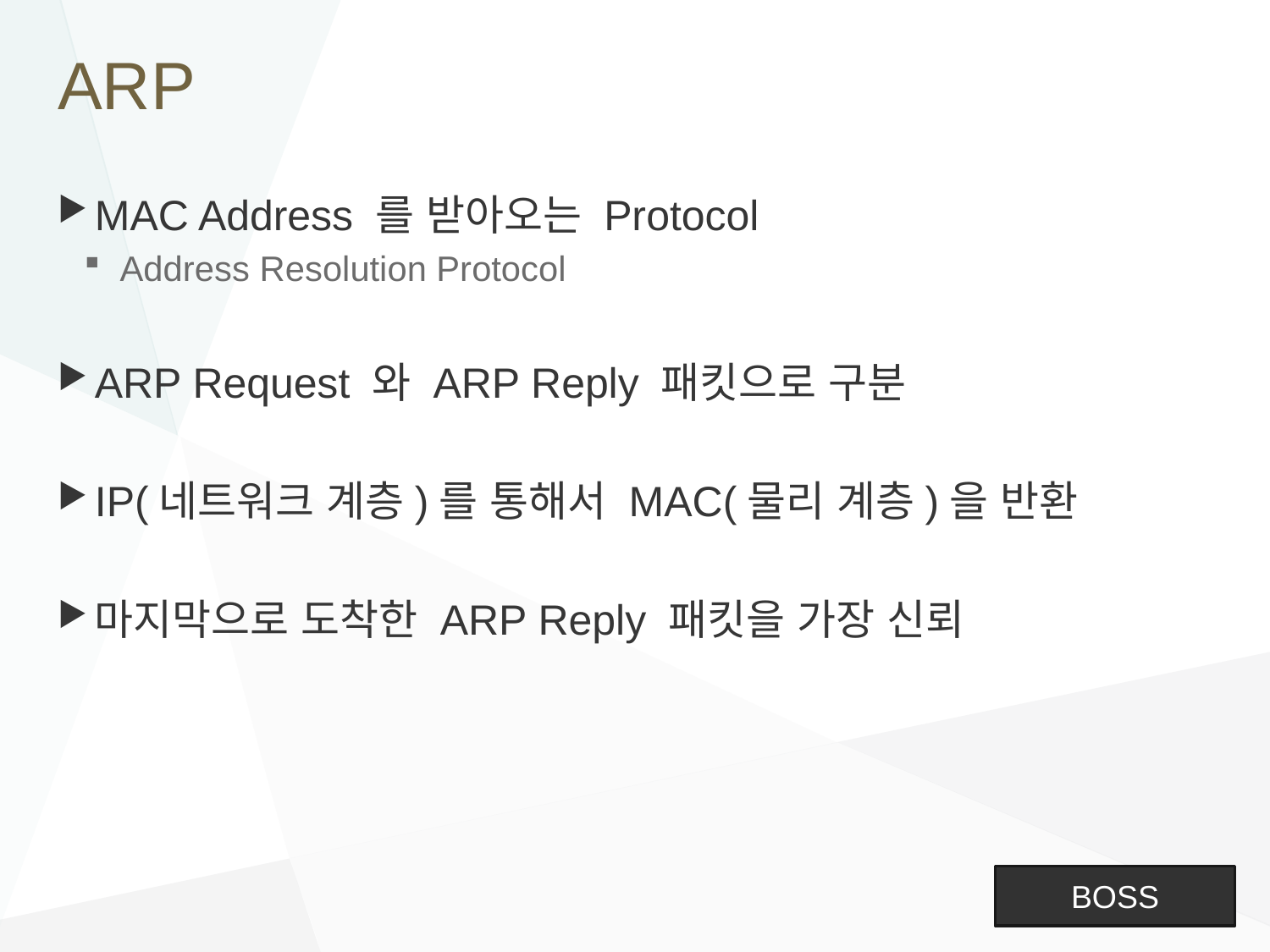

# ARP
MAC Address 를 받아오는 Protocol
Address Resolution Protocol

ARP Request 와 ARP Reply 패킷으로 구분

IP(네트워크 계층)를 통해서 MAC(물리 계층)을 반환

마지막으로 도착한 ARP Reply 패킷을 가장 신뢰
BOSS